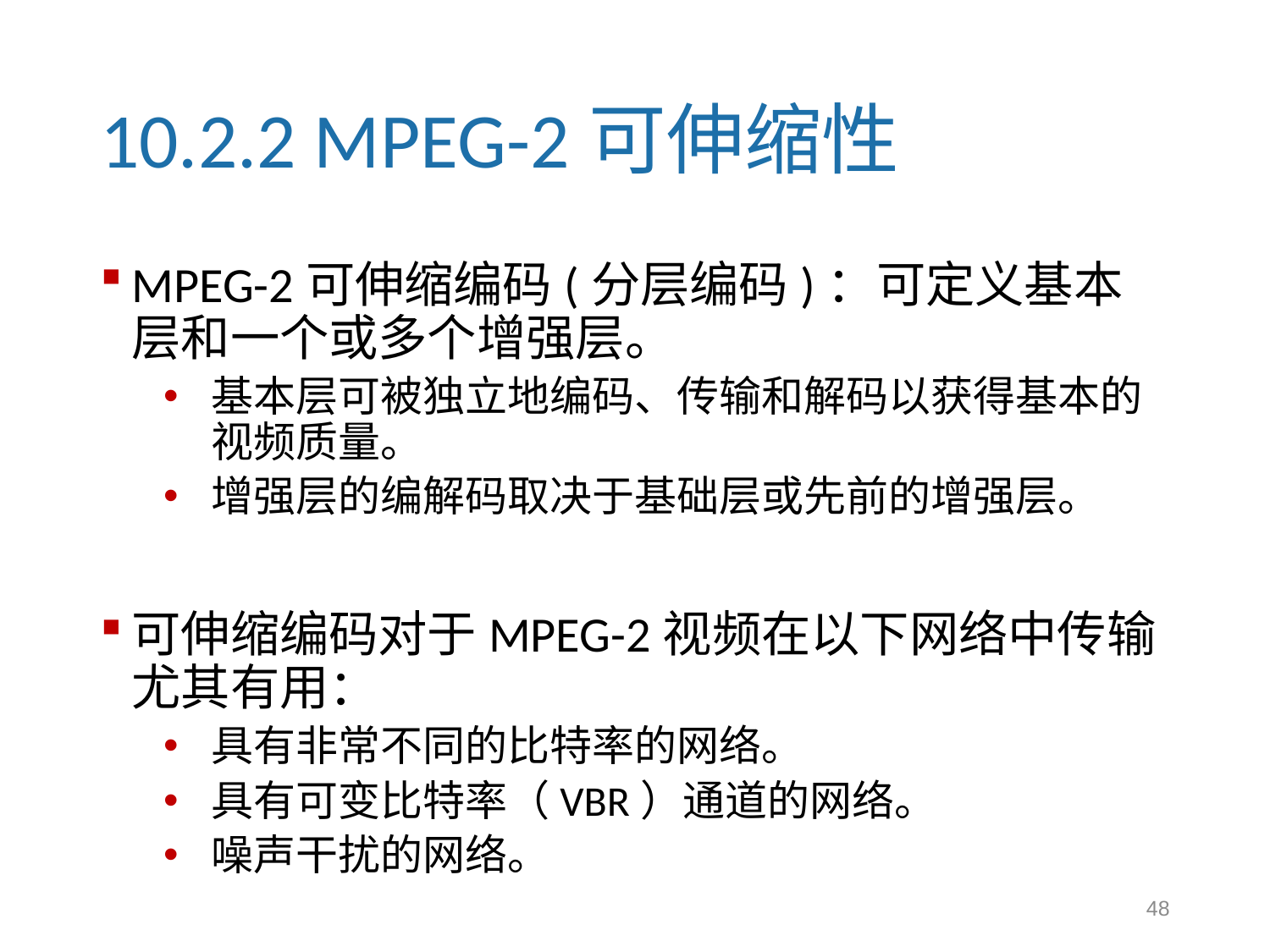

# 10.2.2 MPEG-2可伸缩性
MPEG-2可伸缩编码(分层编码)：可定义基本层和一个或多个增强层。
基本层可被独立地编码、传输和解码以获得基本的视频质量。
增强层的编解码取决于基础层或先前的增强层。

可伸缩编码对于MPEG-2视频在以下网络中传输尤其有用：
具有非常不同的比特率的网络。
具有可变比特率（VBR）通道的网络。
噪声干扰的网络。
48